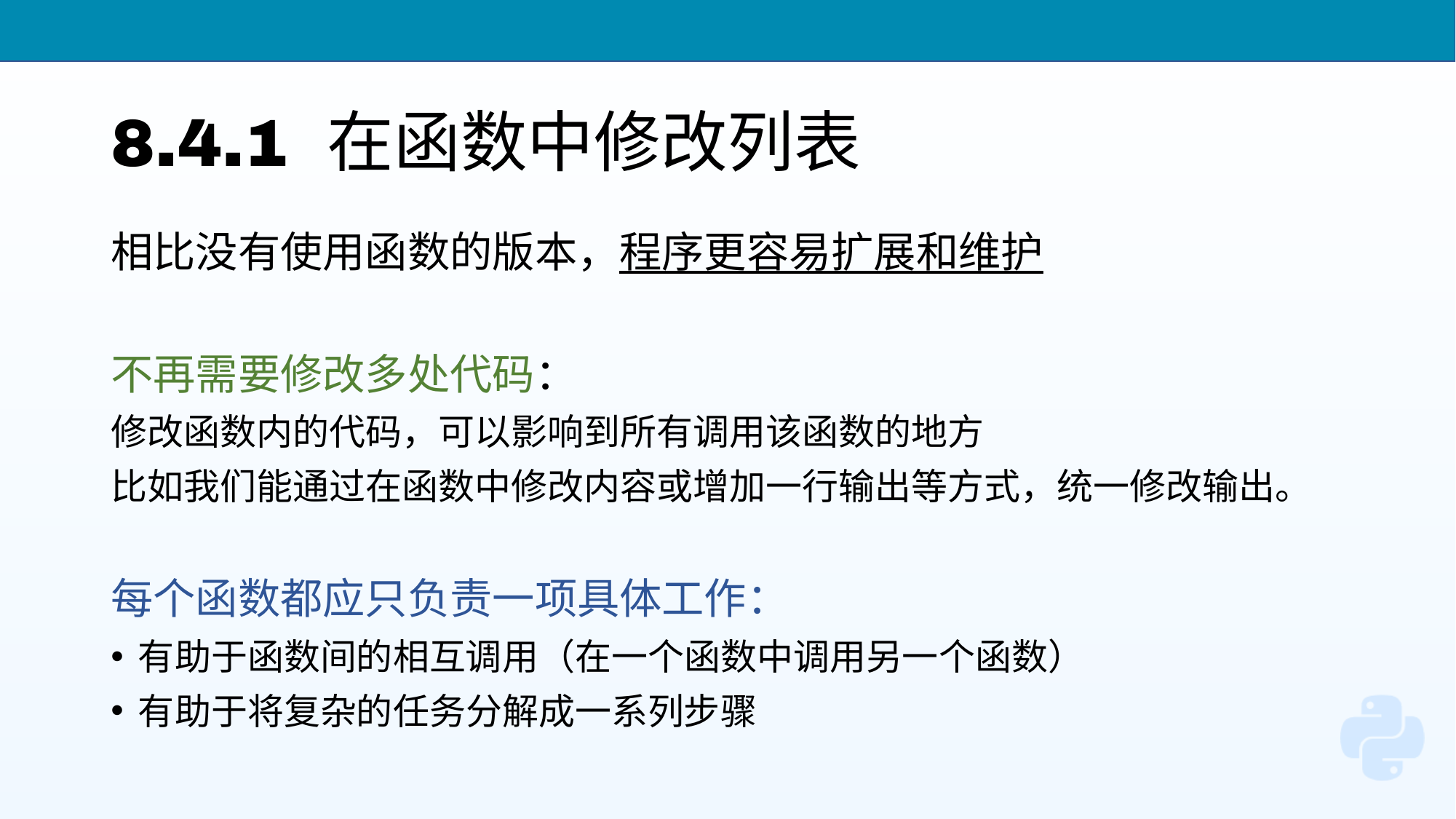

# 8.4.1 在函数中修改列表
相比没有使用函数的版本，程序更容易扩展和维护

不再需要修改多处代码：
修改函数内的代码，可以影响到所有调用该函数的地方
比如我们能通过在函数中修改内容或增加一行输出等方式，统一修改输出。

每个函数都应只负责一项具体工作：
有助于函数间的相互调用（在一个函数中调用另一个函数）
有助于将复杂的任务分解成一系列步骤